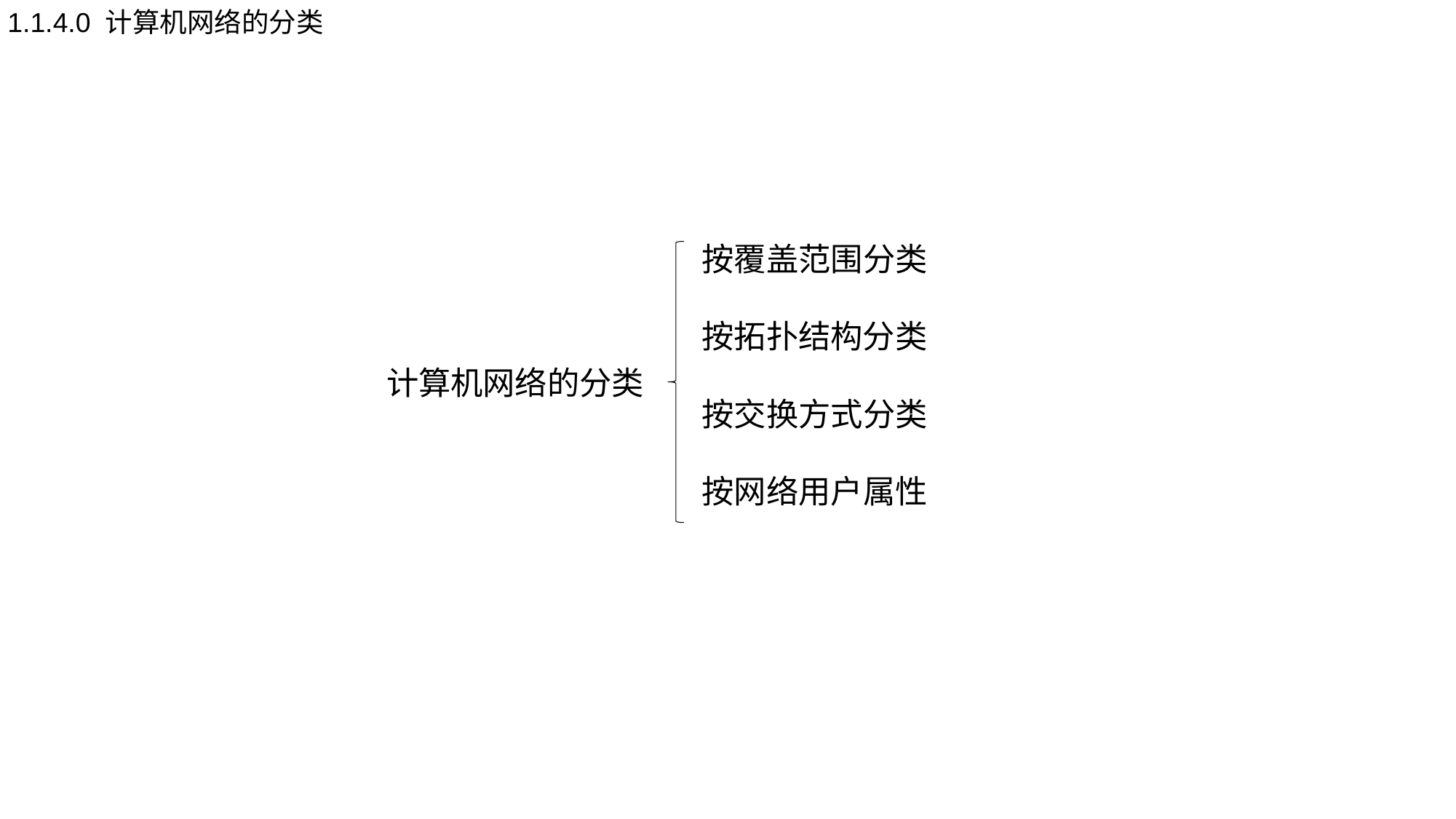

1.1.4.0 计算机网络的分类
按覆盖范围分类

按拓扑结构分类

按交换方式分类

按网络用户属性

计算机网络的分类